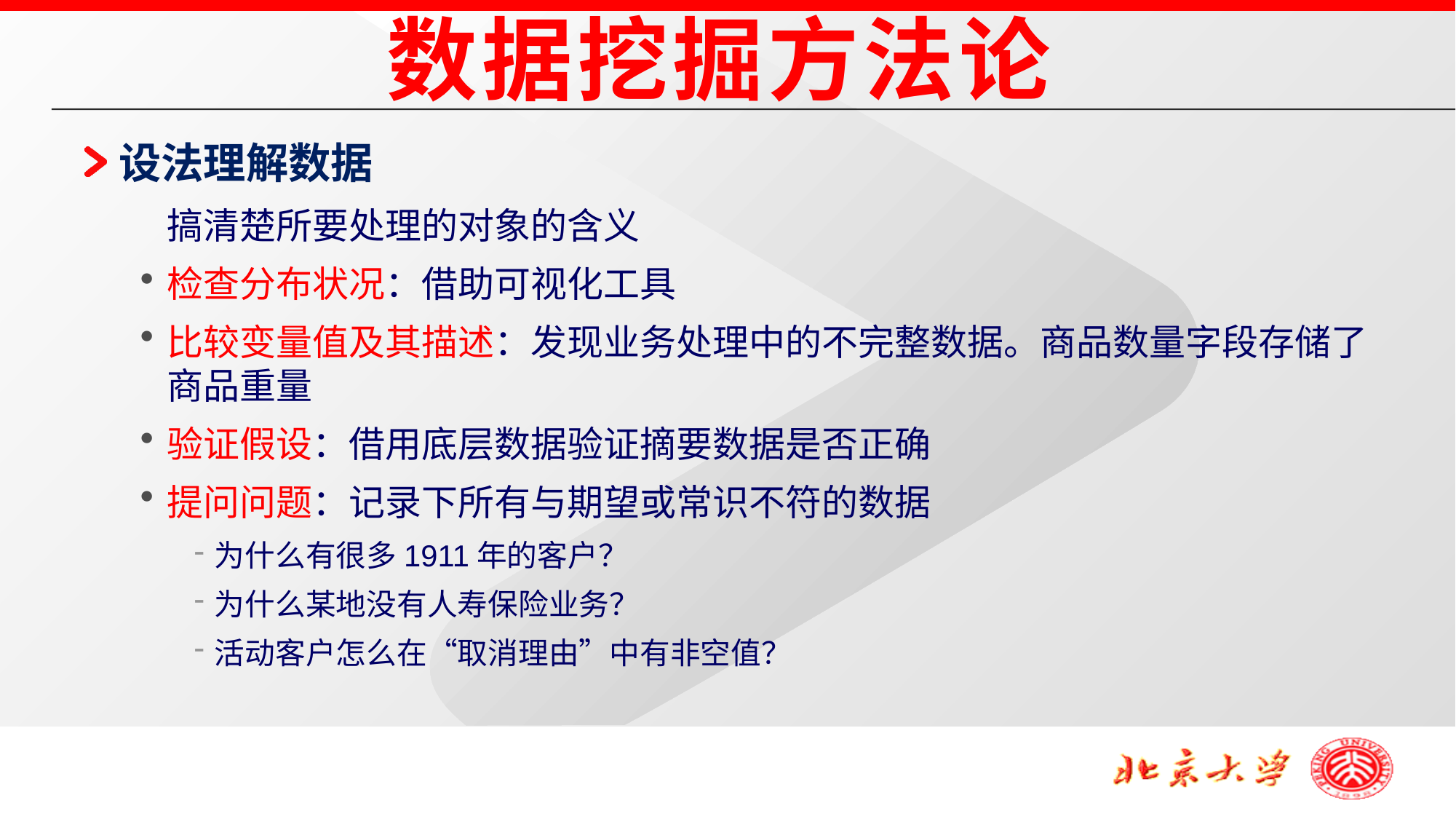

数据挖掘方法论
设法理解数据
	搞清楚所要处理的对象的含义
检查分布状况：借助可视化工具
比较变量值及其描述：发现业务处理中的不完整数据。商品数量字段存储了商品重量
验证假设：借用底层数据验证摘要数据是否正确
提问问题：记录下所有与期望或常识不符的数据
为什么有很多1911年的客户？
为什么某地没有人寿保险业务？
活动客户怎么在“取消理由”中有非空值？